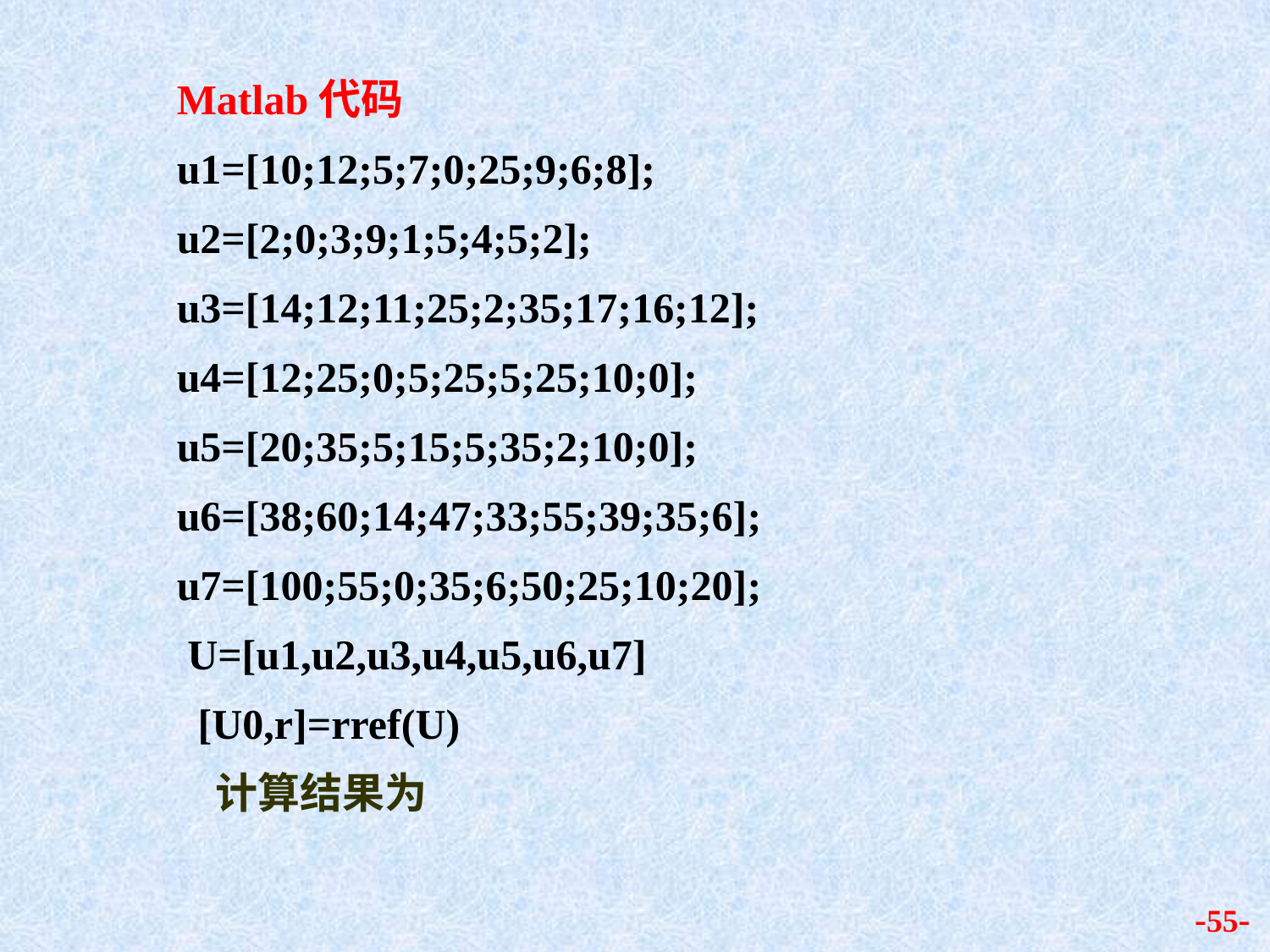

Matlab代码
u1=[10;12;5;7;0;25;9;6;8];
u2=[2;0;3;9;1;5;4;5;2];
u3=[14;12;11;25;2;35;17;16;12];
u4=[12;25;0;5;25;5;25;10;0];
u5=[20;35;5;15;5;35;2;10;0];
u6=[38;60;14;47;33;55;39;35;6];
u7=[100;55;0;35;6;50;25;10;20];
 U=[u1,u2,u3,u4,u5,u6,u7]
  [U0,r]=rref(U)
   计算结果为

-55-